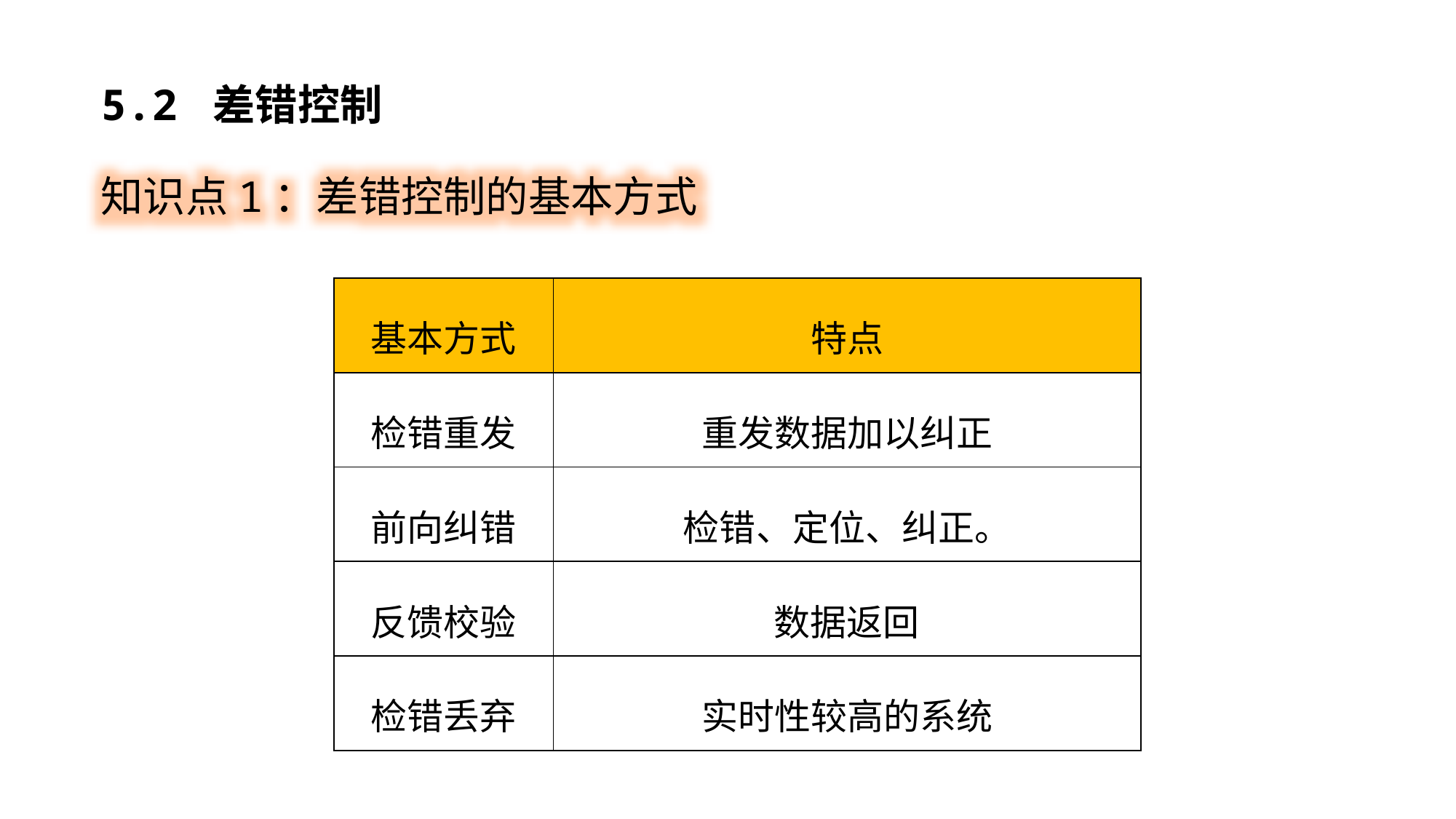

5.2 差错控制
知识点1：差错控制的基本方式
| 基本方式 | 特点 |
| --- | --- |
| 检错重发 | 重发数据加以纠正 |
| 前向纠错 | 检错、定位、纠正。 |
| 反馈校验 | 数据返回 |
| 检错丢弃 | 实时性较高的系统 |